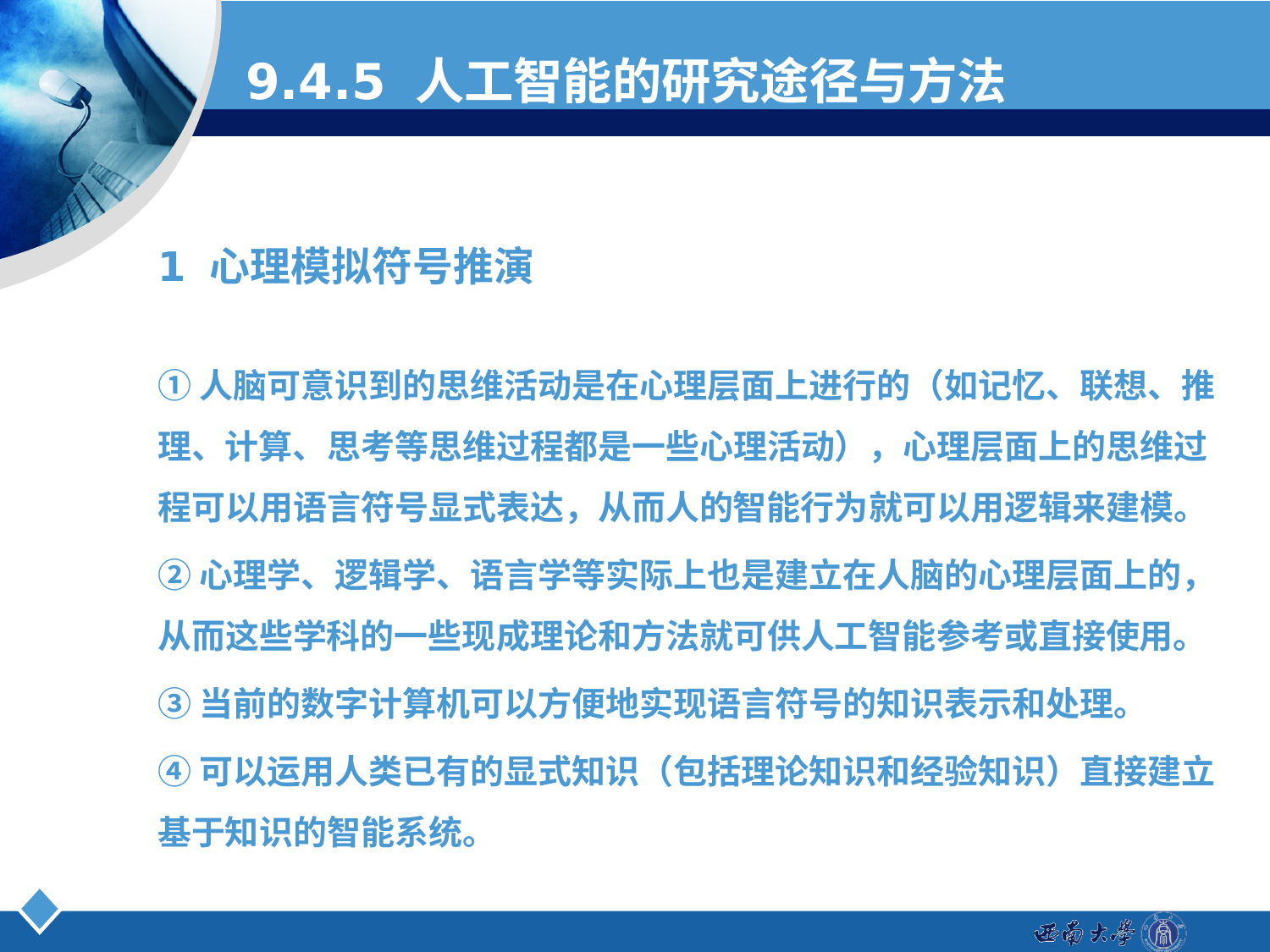

# 9.4.5 人工智能的研究途径与方法

1 心理模拟符号推演

①人脑可意识到的思维活动是在心理层面上进行的（如记忆、联想、推理、计算、思考等思维过程都是一些心理活动），心理层面上的思维过程可以用语言符号显式表达，从而人的智能行为就可以用逻辑来建模。
②心理学、逻辑学、语言学等实际上也是建立在人脑的心理层面上的， 从而这些学科的一些现成理论和方法就可供人工智能参考或直接使用。
③当前的数字计算机可以方便地实现语言符号的知识表示和处理。
④可以运用人类已有的显式知识（包括理论知识和经验知识）直接建立基于知识的智能系统。